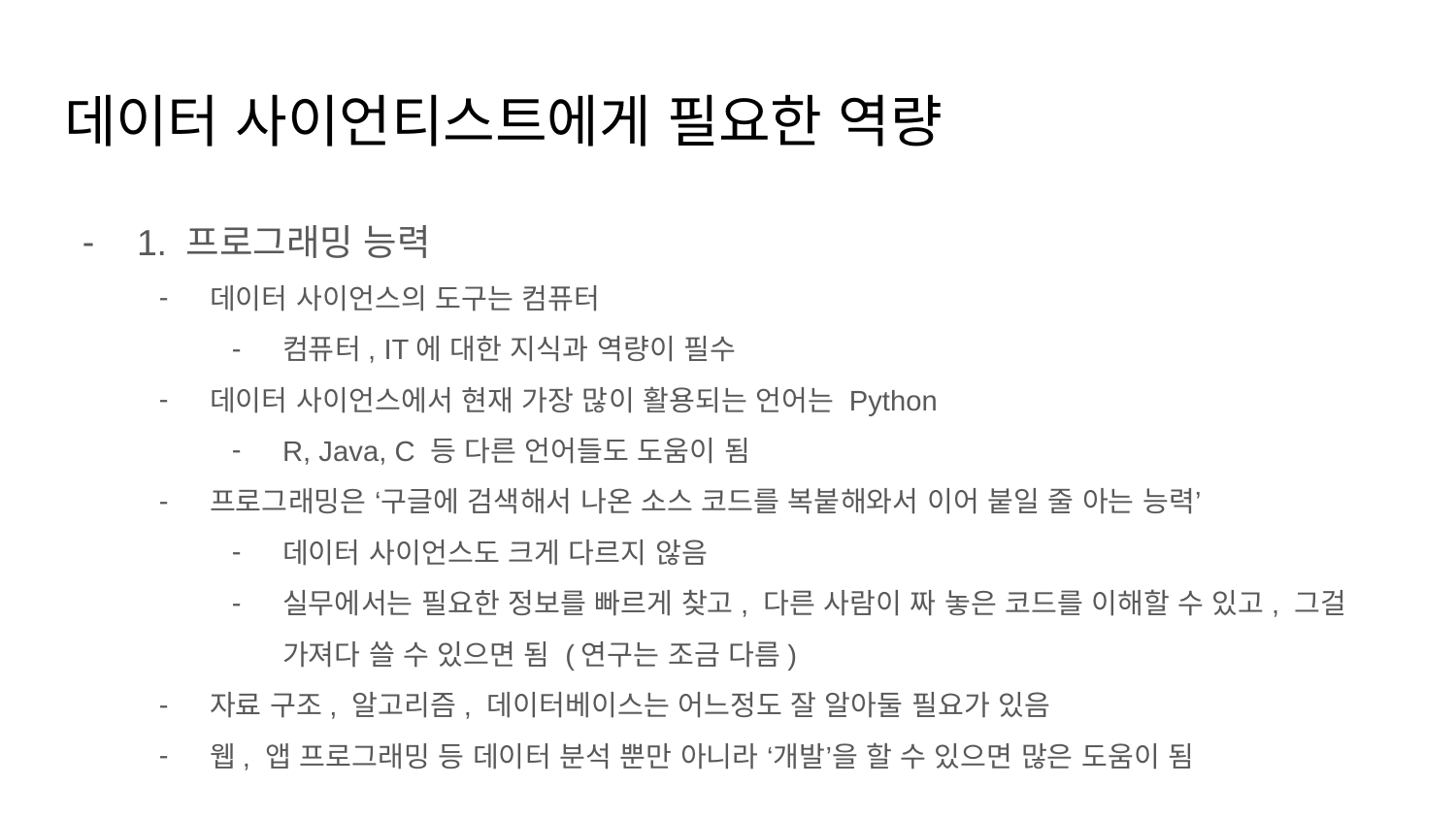

# 데이터 사이언티스트에게 필요한 역량
1. 프로그래밍 능력
데이터 사이언스의 도구는 컴퓨터
컴퓨터, IT에 대한 지식과 역량이 필수
데이터 사이언스에서 현재 가장 많이 활용되는 언어는 Python
R, Java, C 등 다른 언어들도 도움이 됨
프로그래밍은 ‘구글에 검색해서 나온 소스 코드를 복붙해와서 이어 붙일 줄 아는 능력’
데이터 사이언스도 크게 다르지 않음
실무에서는 필요한 정보를 빠르게 찾고, 다른 사람이 짜 놓은 코드를 이해할 수 있고, 그걸 가져다 쓸 수 있으면 됨 (연구는 조금 다름)
자료 구조, 알고리즘, 데이터베이스는 어느정도 잘 알아둘 필요가 있음
웹, 앱 프로그래밍 등 데이터 분석 뿐만 아니라 ‘개발’을 할 수 있으면 많은 도움이 됨